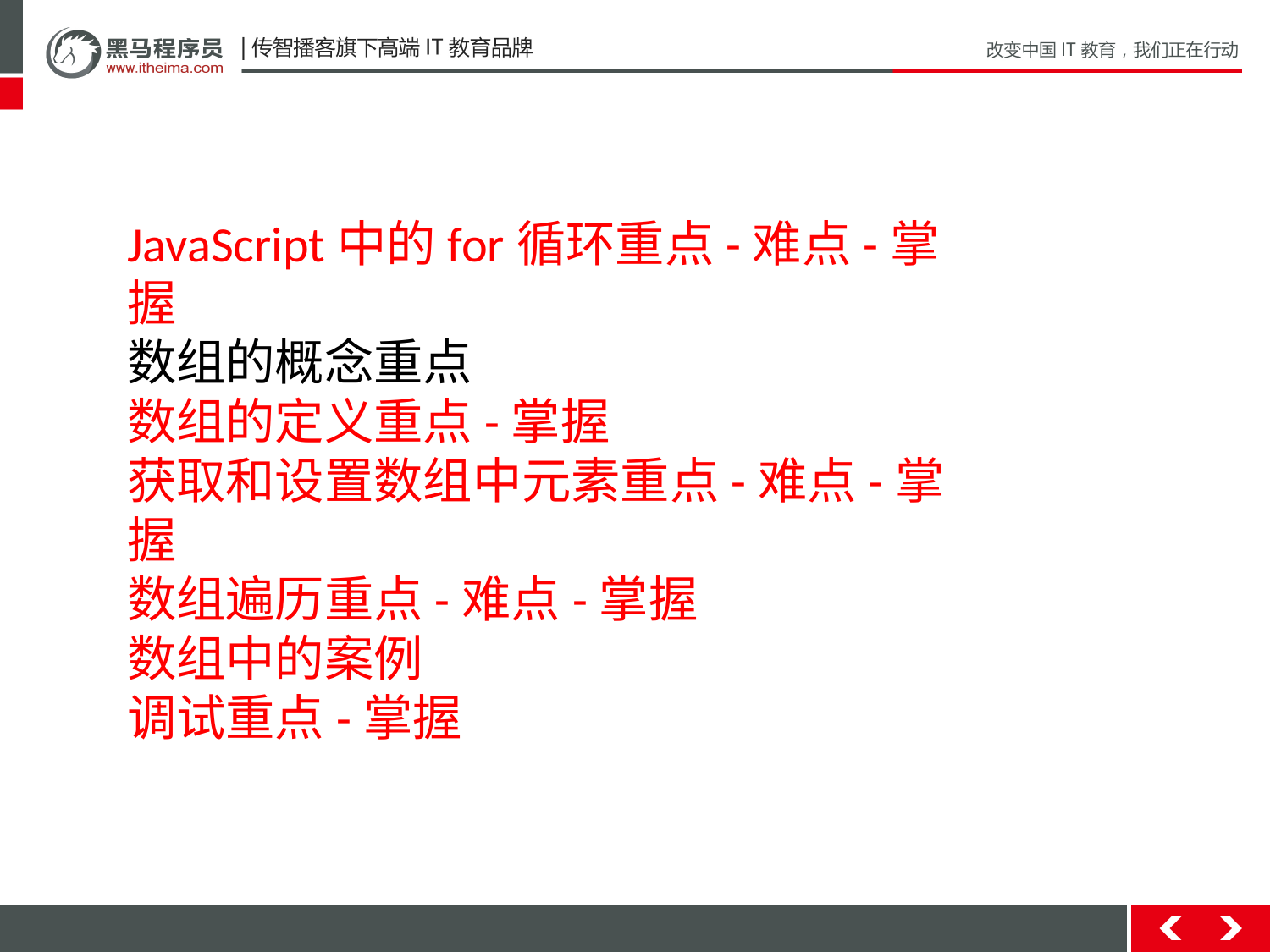

JavaScript中的for循环重点-难点-掌握
数组的概念重点
数组的定义重点-掌握
获取和设置数组中元素重点-难点-掌握
数组遍历重点-难点-掌握
数组中的案例
调试重点-掌握